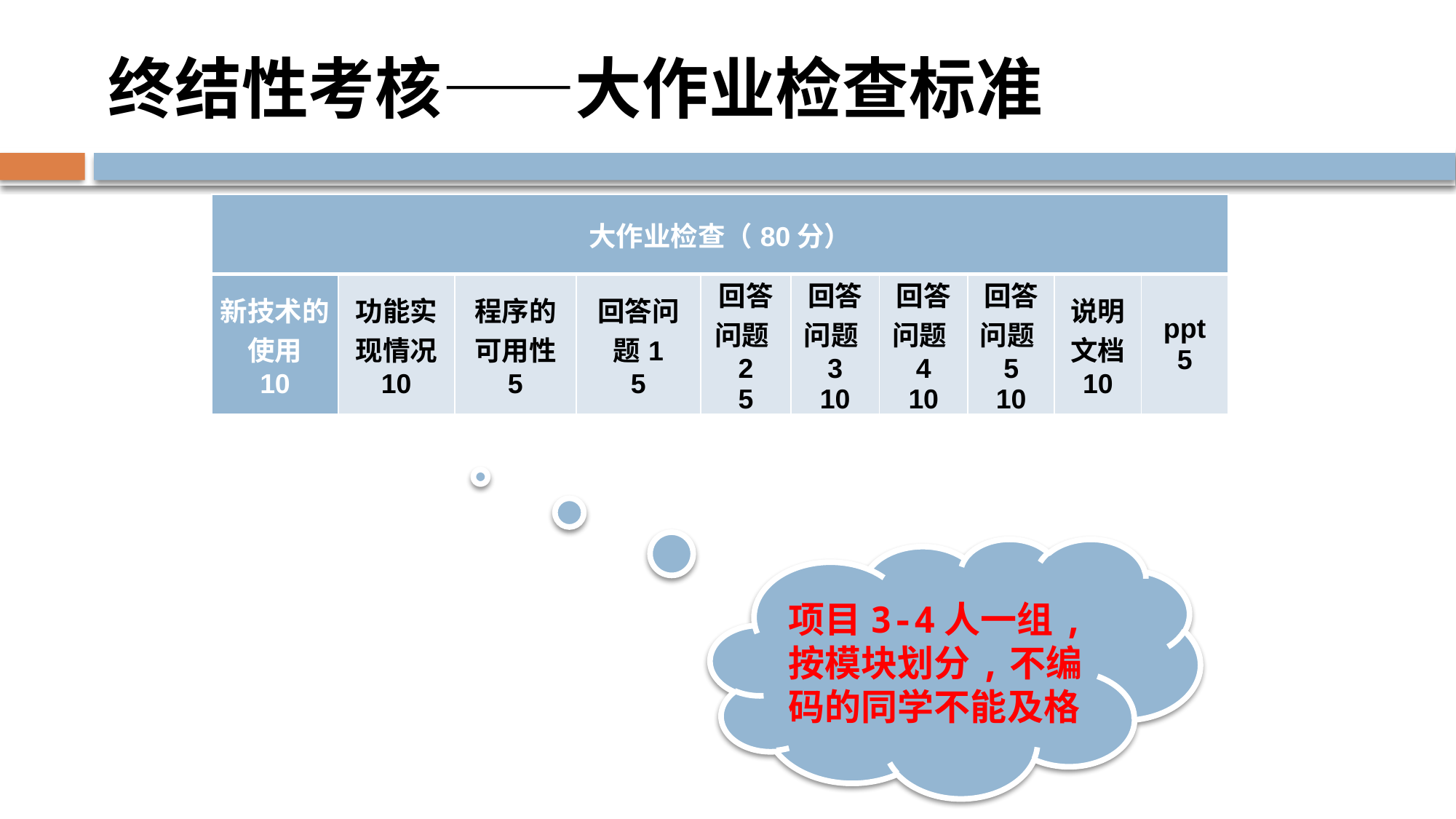

# 终结性考核——大作业检查标准
| 大作业检查（80分） |  |  |  |  |  |  |  |  |  |
| --- | --- | --- | --- | --- | --- | --- | --- | --- | --- |
| 新技术的使用 10 | 功能实现情况 10 | 程序的可用性 5 | 回答问题1 5 | 回答问题2 5 | 回答问题3 10 | 回答问题4 10 | 回答问题5 10 | 说明文档 10 | ppt 5 |
项目3-4人一组,按模块划分,不编码的同学不能及格